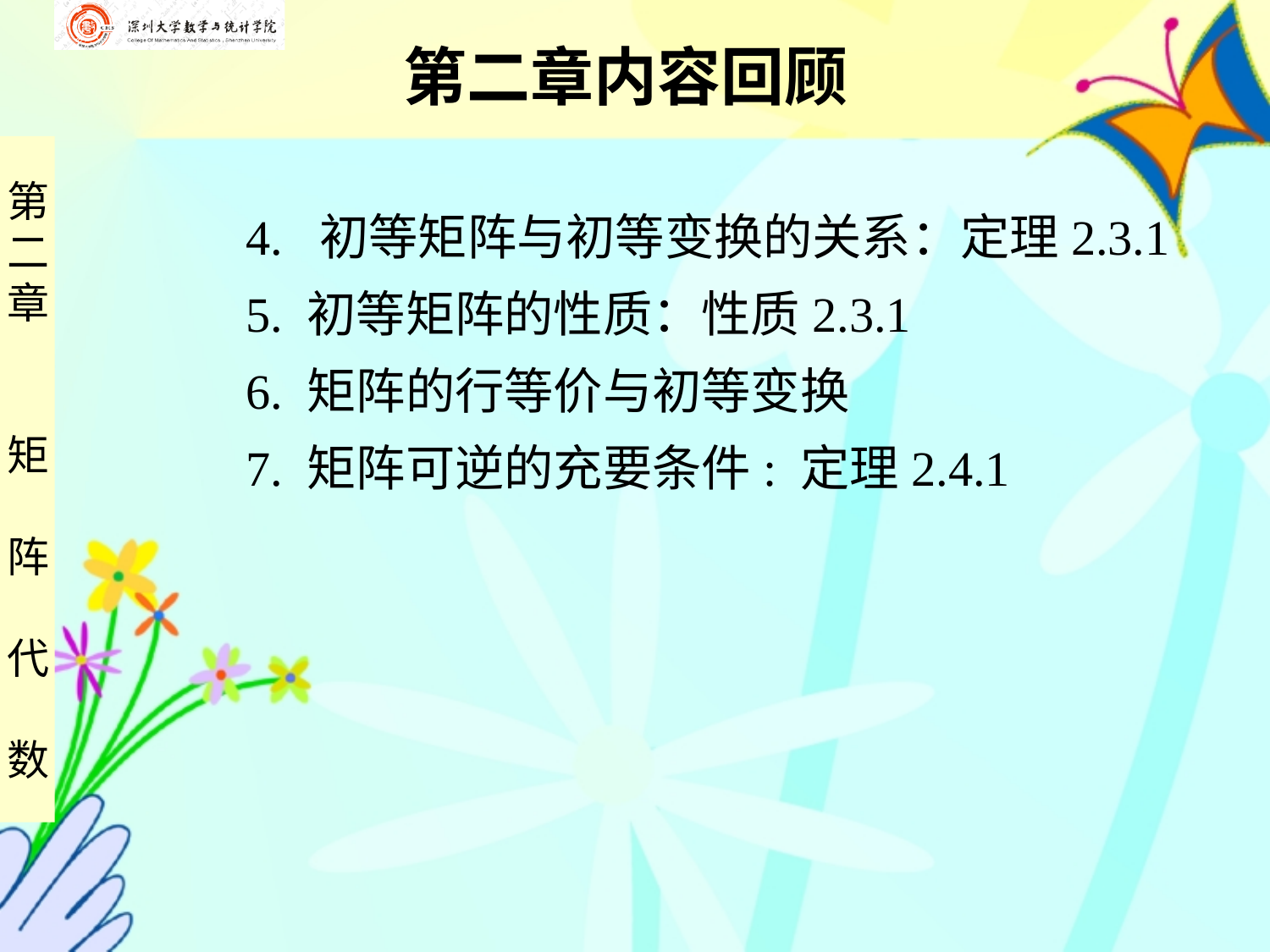

第二章内容回顾
        4.  初等矩阵与初等变换的关系：定理2.3.1
        5. 初等矩阵的性质：性质2.3.1
        6. 矩阵的行等价与初等变换
        7. 矩阵可逆的充要条件: 定理2.4.1